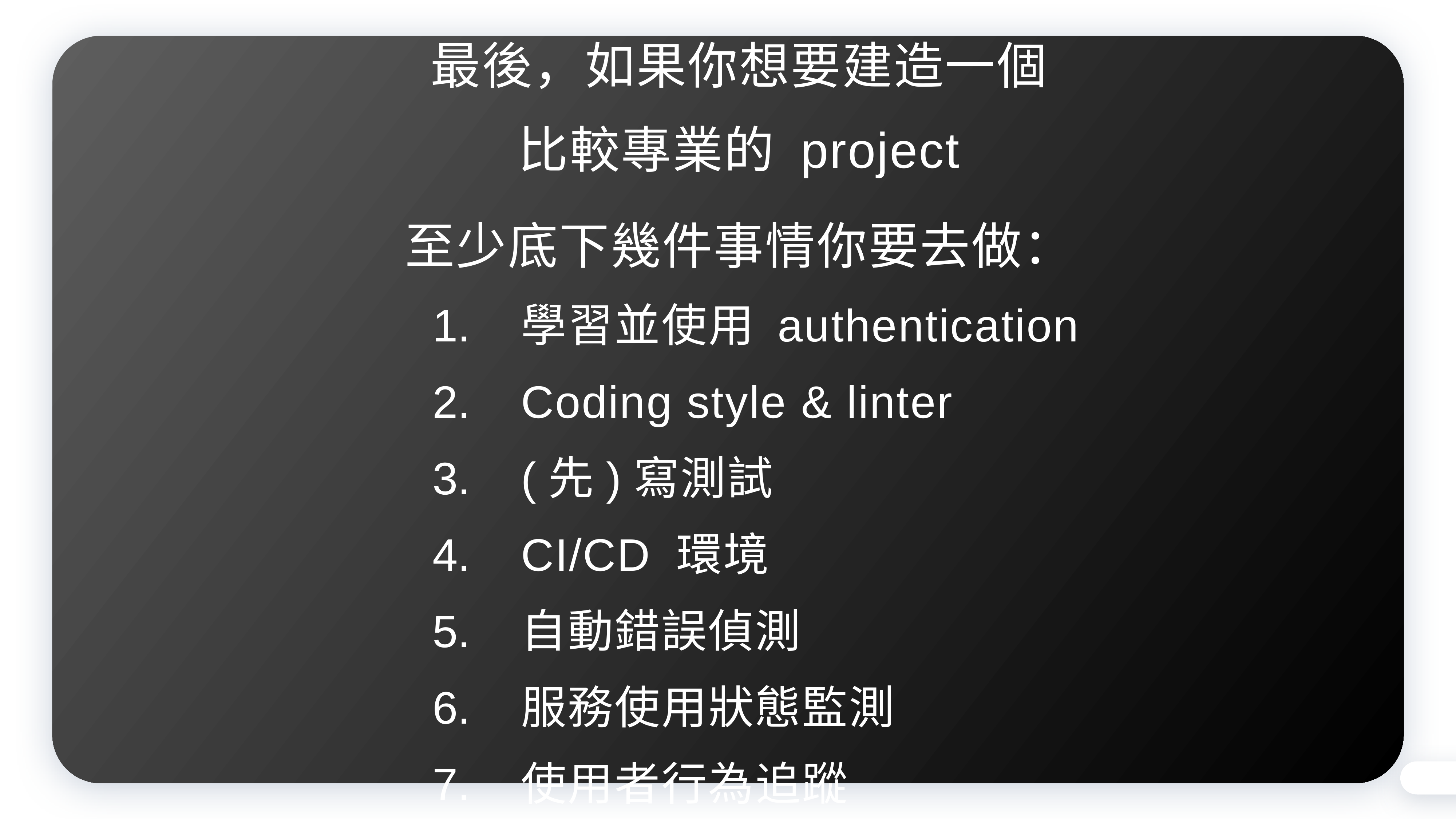

最後，如果你想要建造一個
比較專業的 project
至少底下幾件事情你要去做：
學習並使用 authentication
Coding style & linter
(先)寫測試
CI/CD 環境
自動錯誤偵測
服務使用狀態監測
使用者行為追蹤
41